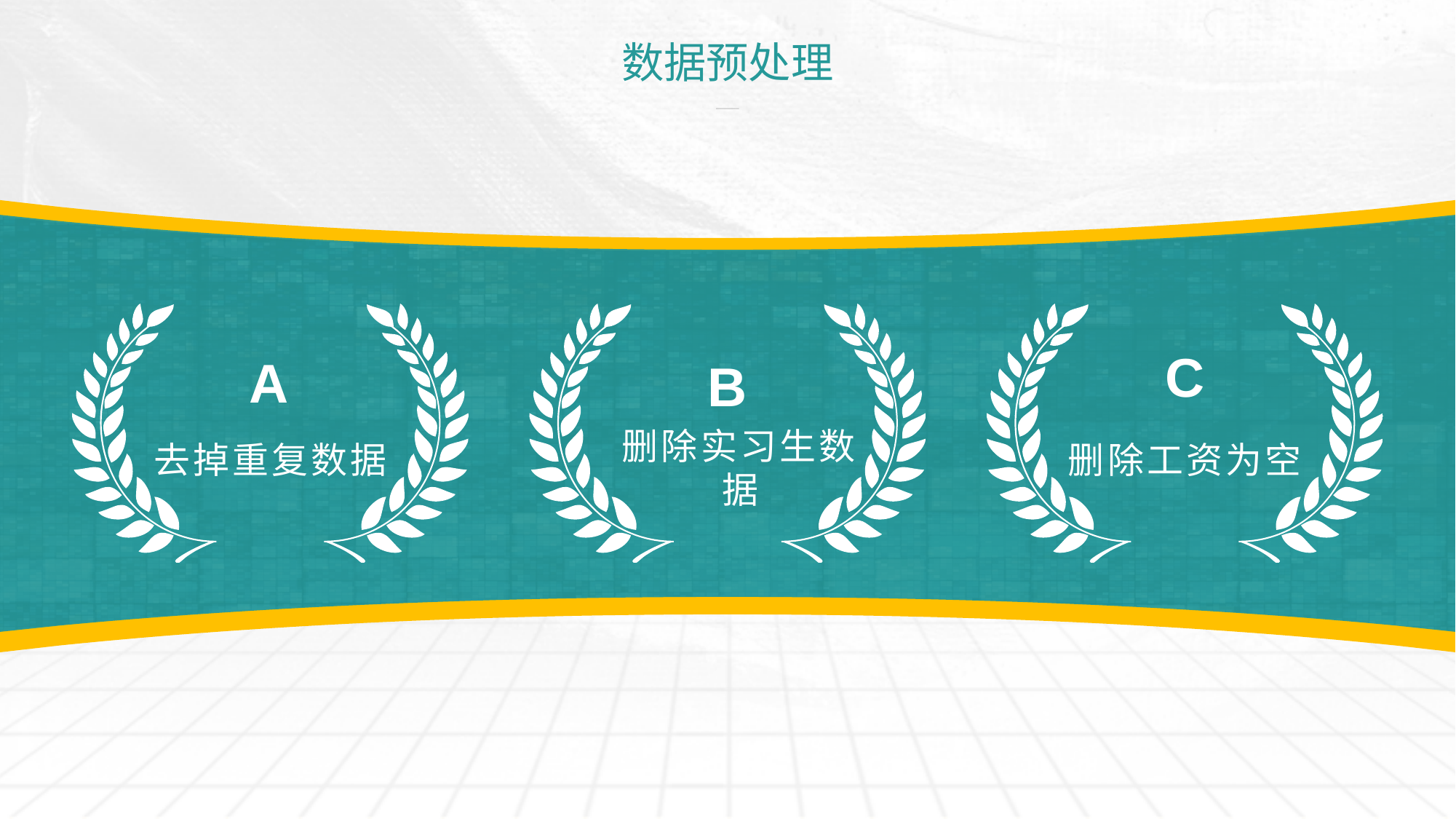

# 数据预处理

B
删除实习生数据

C
删除工资为空
A
去掉重复数据